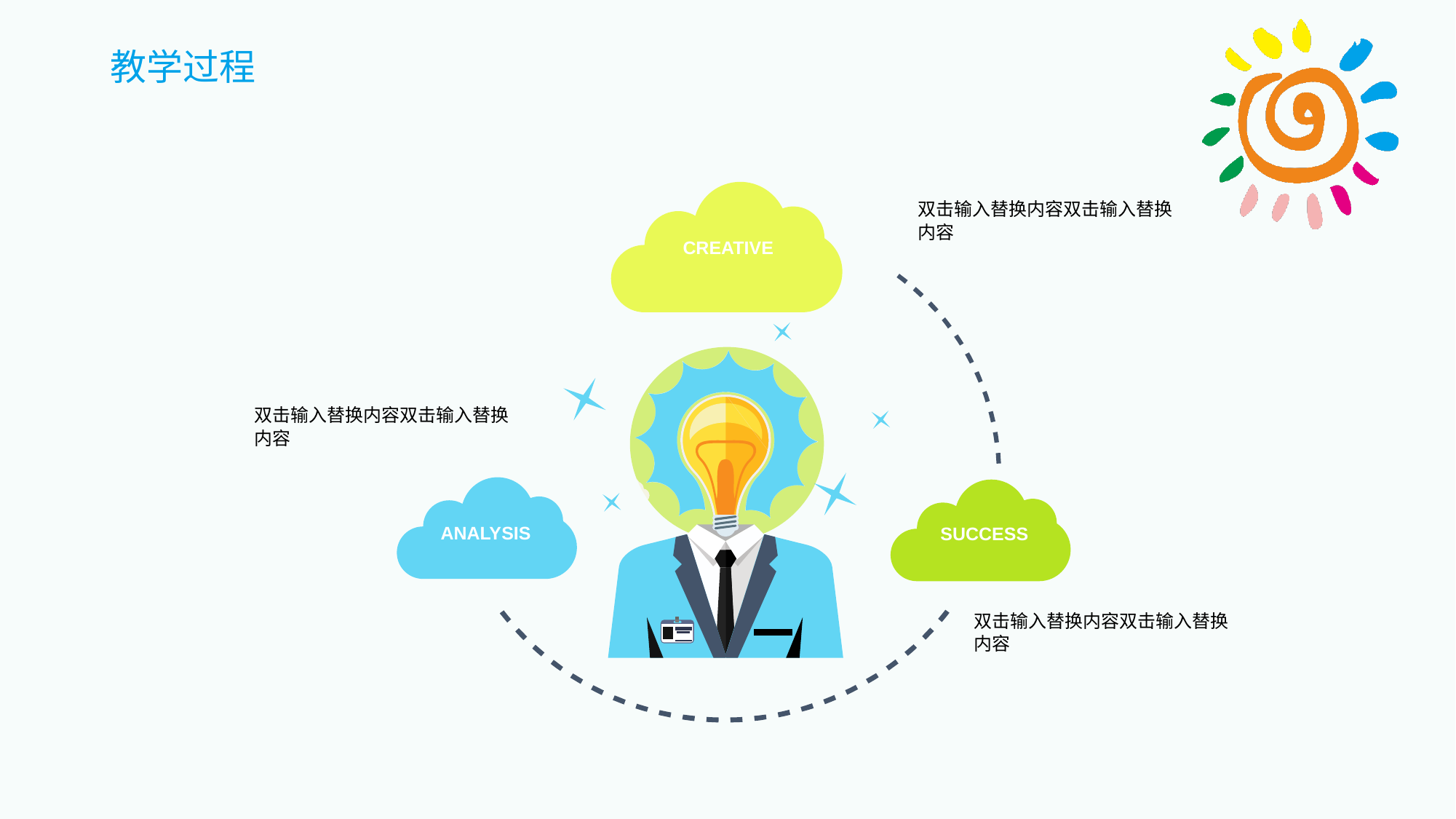

双击输入替换内容双击输入替换内容
CREATIVE

双击输入替换内容双击输入替换内容

ANALYSIS
SUCCESS

双击输入替换内容双击输入替换内容